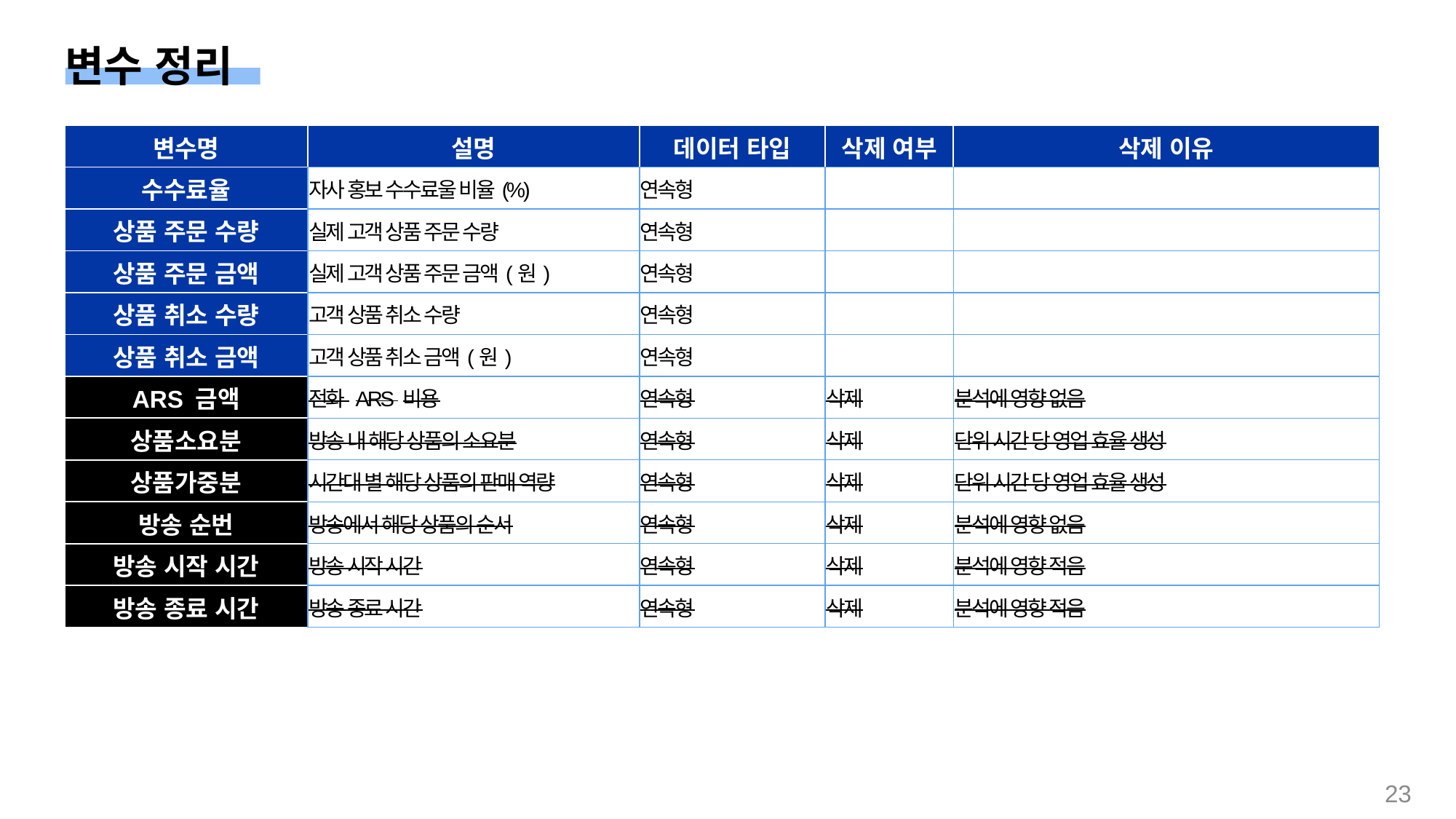

변수 정리

| 변수명 | 설명 | 데이터 타입 | 삭제 여부 | 삭제 이유 |
| --- | --- | --- | --- | --- |
| 수수료율 | 자사 홍보 수수료울 비율(%) | 연속형 |  |  |
| 상품 주문 수량 | 실제 고객 상품 주문 수량 | 연속형 |  |  |
| 상품 주문 금액 | 실제 고객 상품 주문 금액(원) | 연속형 |  |  |
| 상품 취소 수량 | 고객 상품 취소 수량 | 연속형 |  |  |
| 상품 취소 금액 | 고객 상품 취소 금액(원) | 연속형 |  |  |
| ARS 금액 | 전화 ARS 비용 | 연속형 | 삭제 | 분석에 영향 없음 |
| 상품소요분 | 방송 내 해당 상품의 소요분 | 연속형 | 삭제 | 단위 시간 당 영업 효율 생성 |
| 상품가중분 | 시간대 별 해당 상품의 판매 역량 | 연속형 | 삭제 | 단위 시간 당 영업 효율 생성 |
| 방송 순번 | 방송에서 해당 상품의 순서 | 연속형 | 삭제 | 분석에 영향 없음 |
| 방송 시작 시간 | 방송 시작 시간 | 연속형 | 삭제 | 분석에 영향 적음 |
| 방송 종료 시간 | 방송 종료 시간 | 연속형 | 삭제 | 분석에 영향 적음 |
23